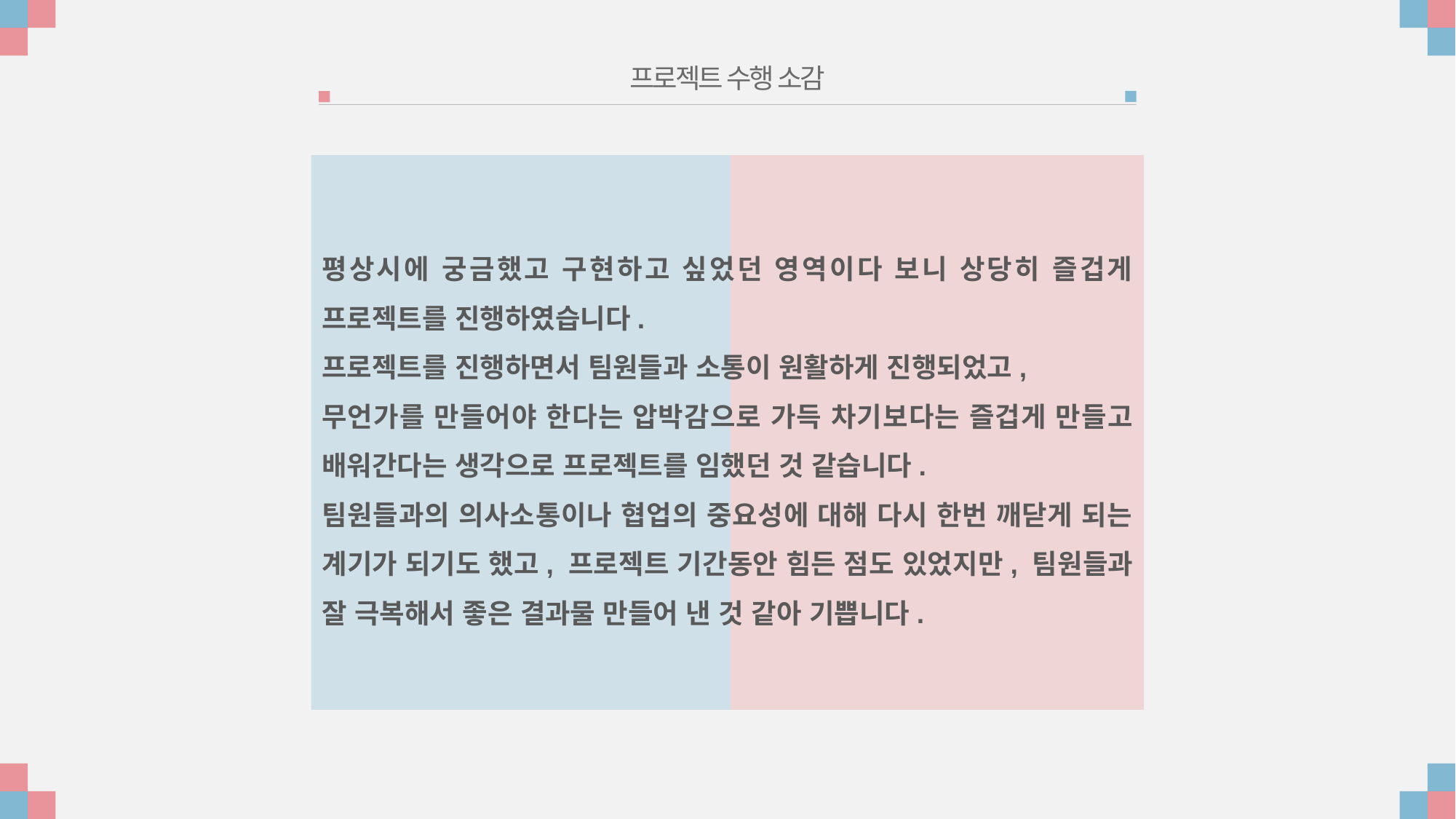

프로젝트 수행 소감

평상시에 궁금했고 구현하고 싶었던 영역이다 보니 상당히 즐겁게 프로젝트를 진행하였습니다.
프로젝트를 진행하면서 팀원들과 소통이 원활하게 진행되었고,
무언가를 만들어야 한다는 압박감으로 가득 차기보다는 즐겁게 만들고 배워간다는 생각으로 프로젝트를 임했던 것 같습니다.
팀원들과의 의사소통이나 협업의 중요성에 대해 다시 한번 깨닫게 되는 계기가 되기도 했고, 프로젝트 기간동안 힘든 점도 있었지만, 팀원들과 잘 극복해서 좋은 결과물 만들어 낸 것 같아 기쁩니다.